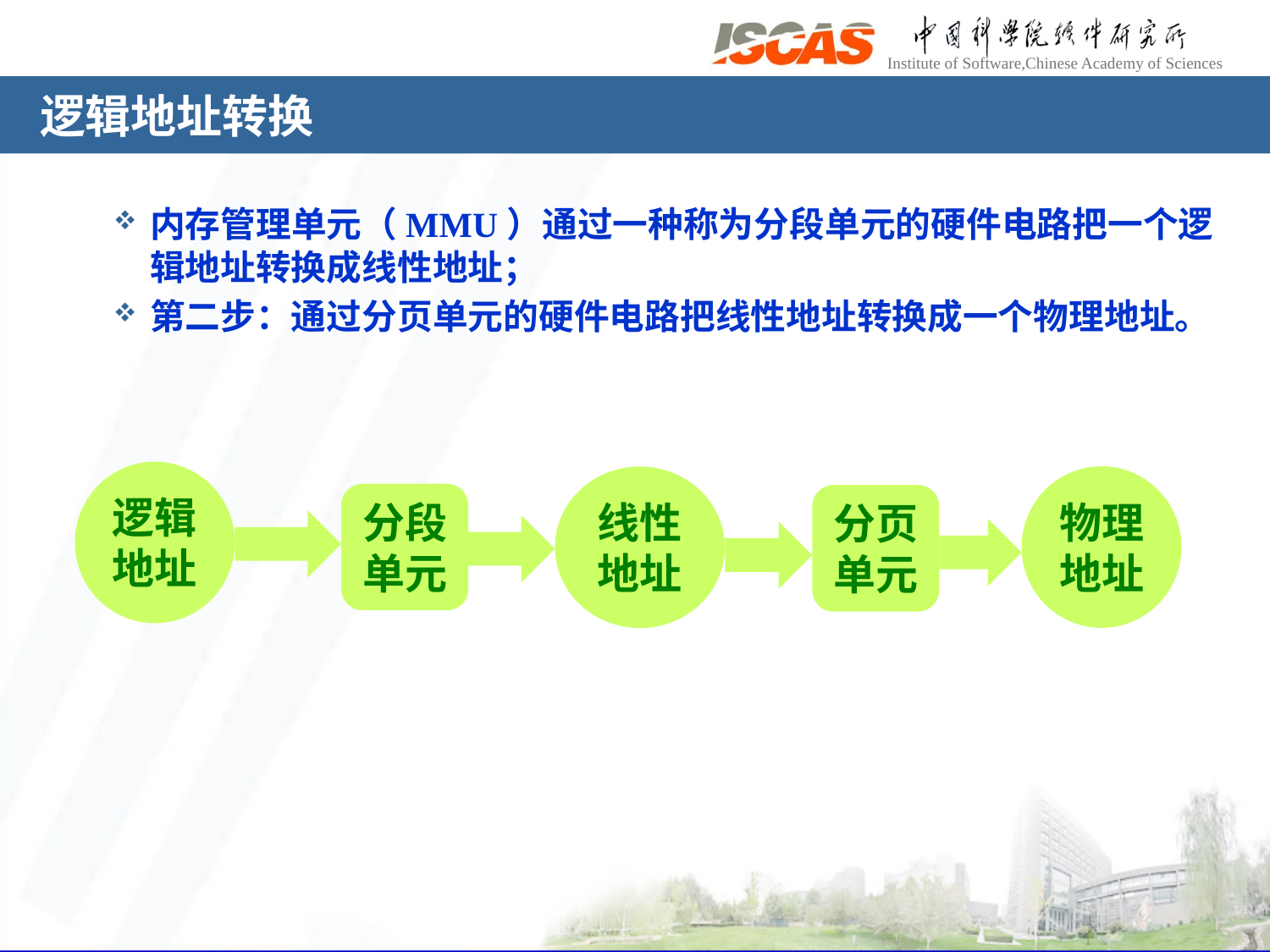

# 逻辑地址转换
内存管理单元（MMU）通过一种称为分段单元的硬件电路把一个逻辑地址转换成线性地址；
第二步：通过分页单元的硬件电路把线性地址转换成一个物理地址。

逻辑地址
物理地址
线性地址
分段单元
分页单元